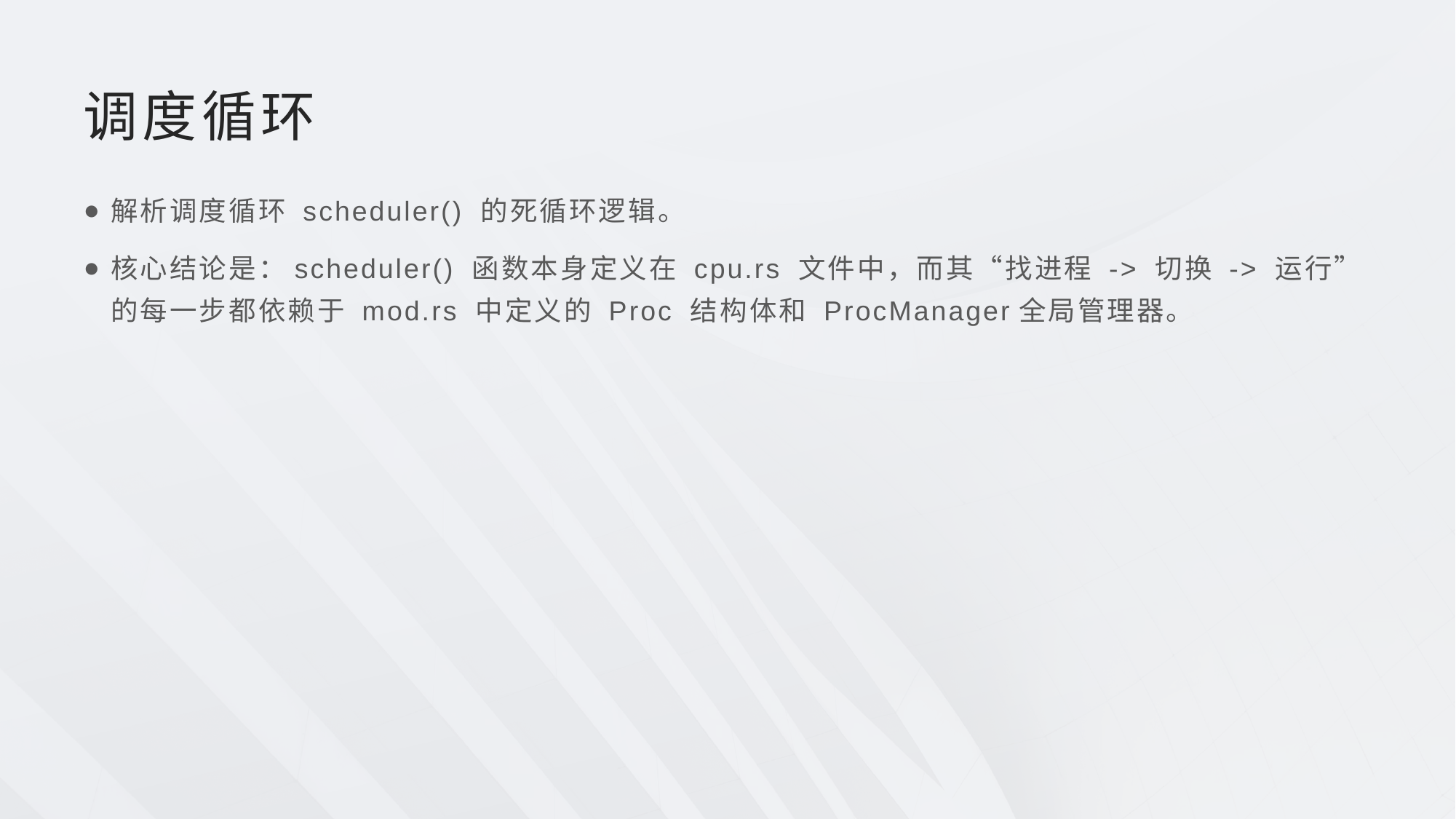

# 调度循环
解析调度循环 scheduler() 的死循环逻辑。
核心结论是：scheduler() 函数本身定义在 cpu.rs 文件中，而其“找进程 -> 切换 -> 运行”的每一步都依赖于 mod.rs 中定义的 Proc 结构体和 ProcManager全局管理器。